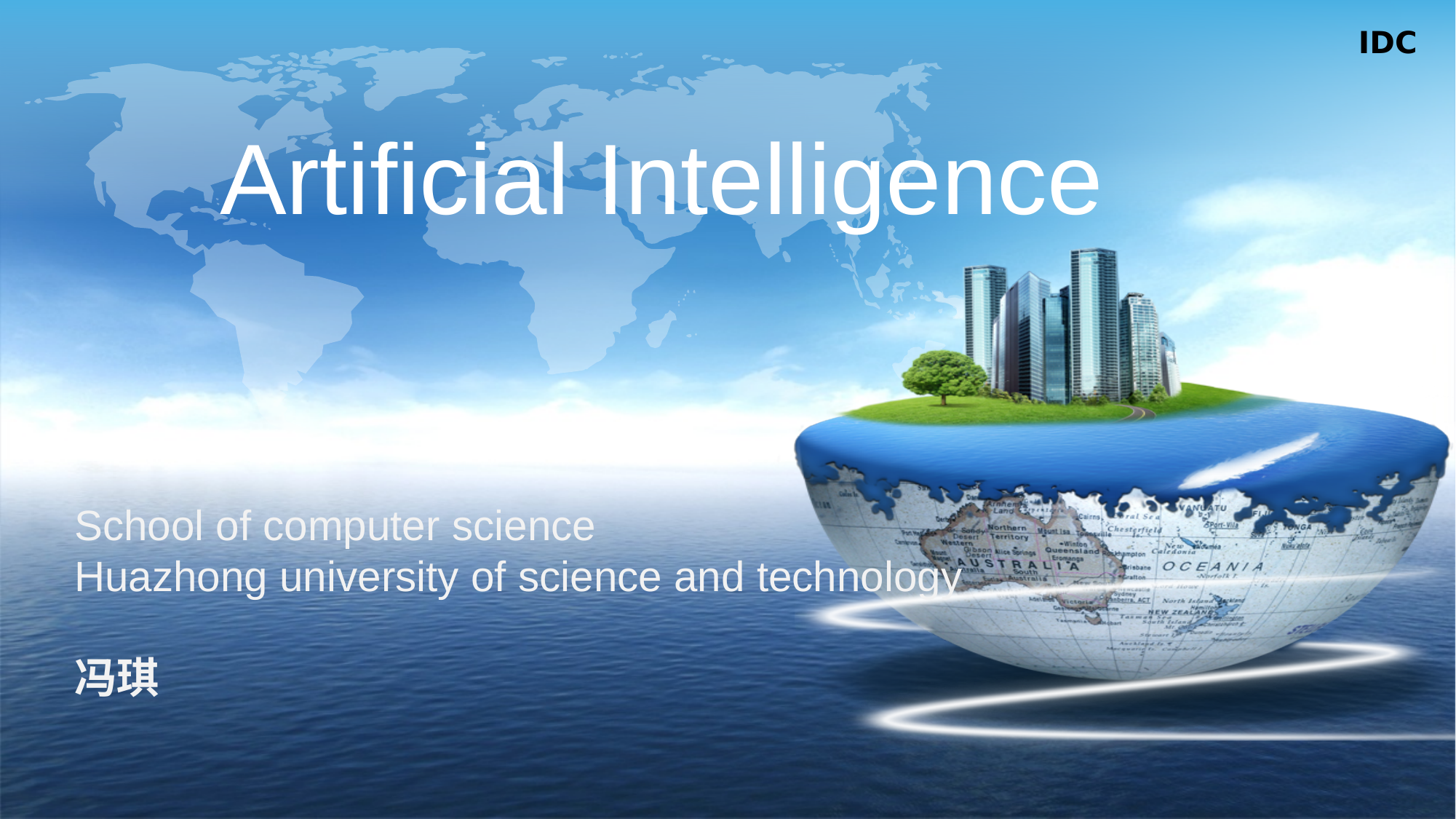

Artificial Intelligence
School of computer science
Huazhong university of science and technology

冯琪